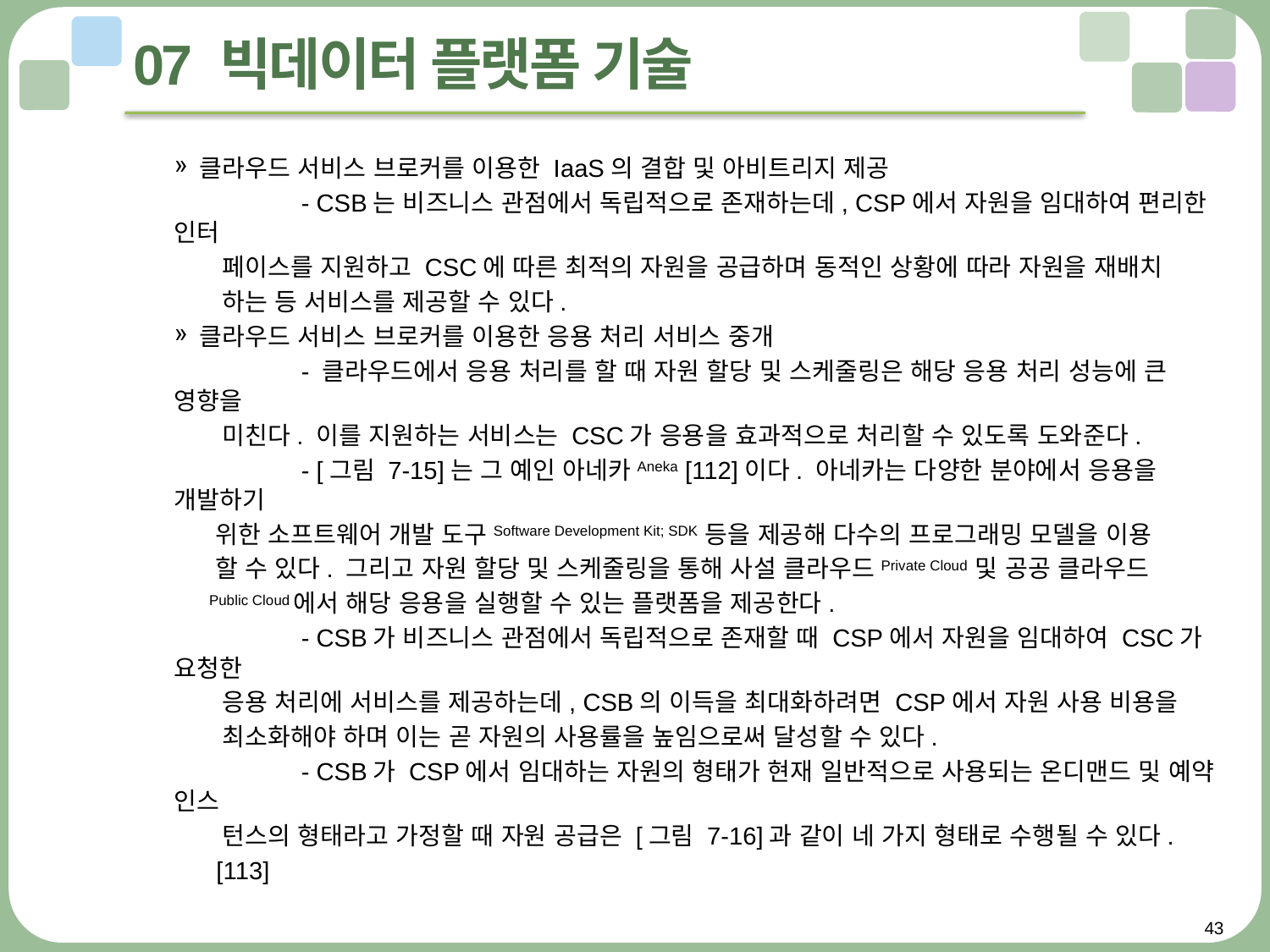

# 07 빅데이터 플랫폼 기술
클라우드 서비스 브로커를 이용한 IaaS의 결합 및 아비트리지 제공
	- CSB는 비즈니스 관점에서 독립적으로 존재하는데, CSP에서 자원을 임대하여 편리한 인터
      페이스를 지원하고 CSC에 따른 최적의 자원을 공급하며 동적인 상황에 따라 자원을 재배치
      하는 등 서비스를 제공할 수 있다.
클라우드 서비스 브로커를 이용한 응용 처리 서비스 중개
	- 클라우드에서 응용 처리를 할 때 자원 할당 및 스케줄링은 해당 응용 처리 성능에 큰 영향을
      미친다. 이를 지원하는 서비스는 CSC가 응용을 효과적으로 처리할 수 있도록 도와준다.
	- [그림 7-15]는 그 예인 아네카Aneka [112]이다. 아네카는 다양한 분야에서 응용을 개발하기
     위한 소프트웨어 개발 도구Software Development Kit; SDK 등을 제공해 다수의 프로그래밍 모델을 이용
     할 수 있다. 그리고 자원 할당 및 스케줄링을 통해 사설 클라우드Private Cloud 및 공공 클라우드
     Public Cloud에서 해당 응용을 실행할 수 있는 플랫폼을 제공한다.
	- CSB가 비즈니스 관점에서 독립적으로 존재할 때 CSP에서 자원을 임대하여 CSC가 요청한
      응용 처리에 서비스를 제공하는데, CSB의 이득을 최대화하려면 CSP에서 자원 사용 비용을
      최소화해야 하며 이는 곧 자원의 사용률을 높임으로써 달성할 수 있다.
	- CSB가 CSP에서 임대하는 자원의 형태가 현재 일반적으로 사용되는 온디맨드 및 예약 인스
      턴스의 형태라고 가정할 때 자원 공급은 [그림 7-16]과 같이 네 가지 형태로 수행될 수 있다.
      [113]